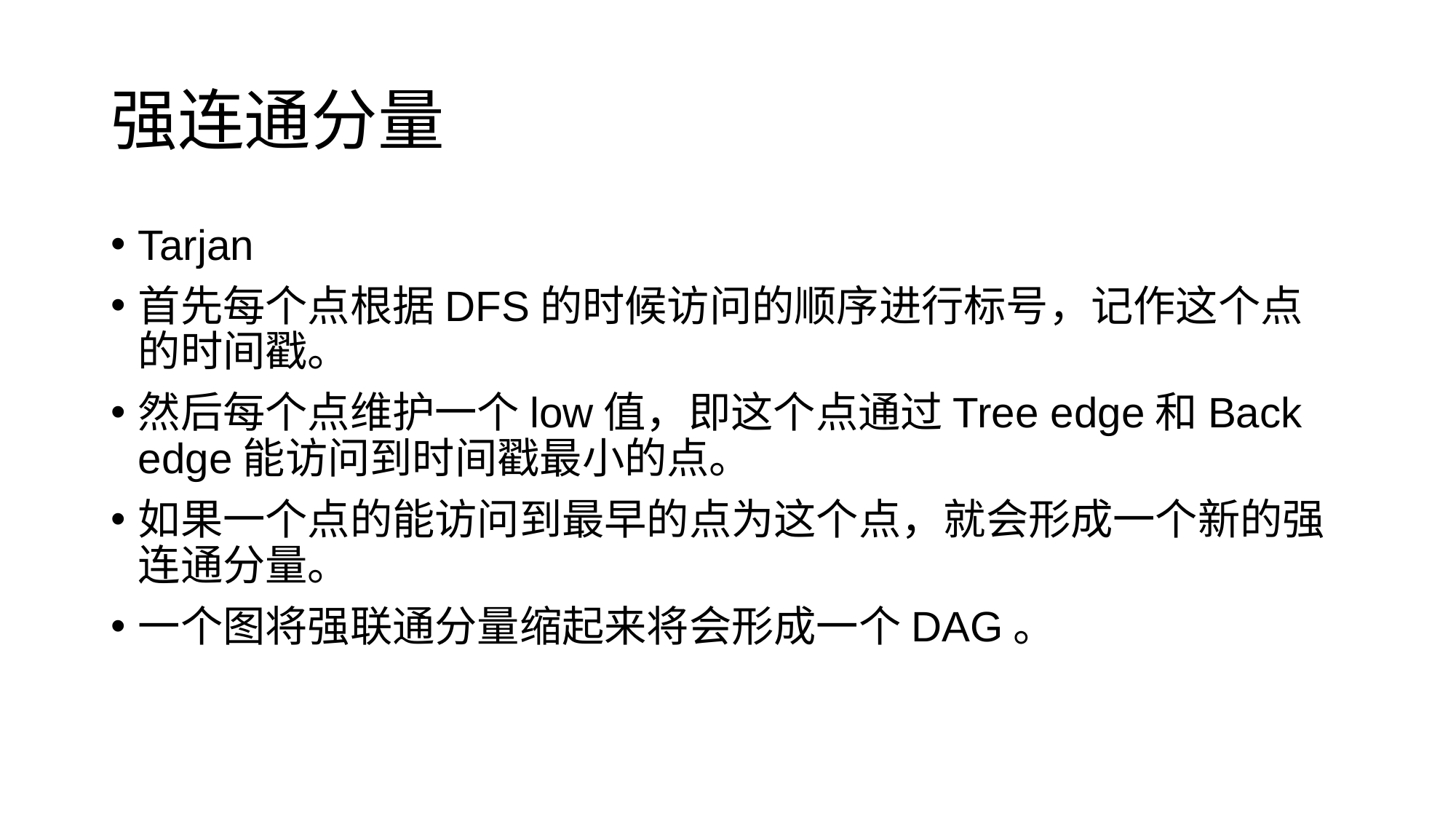

# 强连通分量
Tarjan
首先每个点根据DFS的时候访问的顺序进行标号，记作这个点的时间戳。
然后每个点维护一个low值，即这个点通过Tree edge和Back edge能访问到时间戳最小的点。
如果一个点的能访问到最早的点为这个点，就会形成一个新的强连通分量。
一个图将强联通分量缩起来将会形成一个DAG。